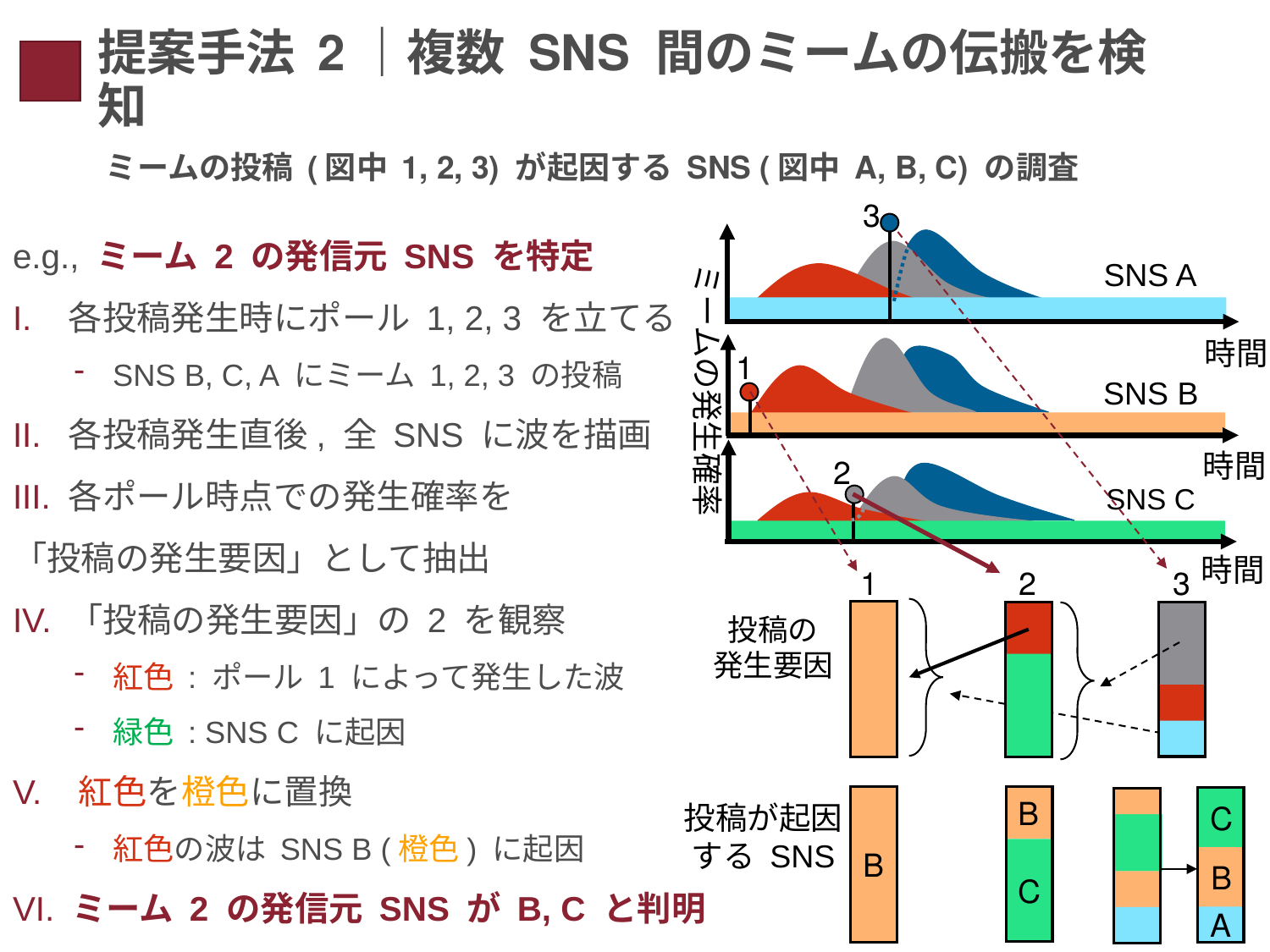

# 提案手法 2｜複数 SNS 間のミームの伝搬を検知
ミームの投稿 (図中 1, 2, 3) が起因する SNS (図中 A, B, C) の調査
3
e.g., ミーム 2 の発信元 SNS を特定
I.   各投稿発生時にポール 1, 2, 3 を立てる
SNS B, C, A にミーム 1, 2, 3 の投稿
II.  各投稿発生直後, 全 SNS に波を描画
III. 各ポール時点での発生確率を
「投稿の発生要因」として抽出
IV. 「投稿の発生要因」の 2 を観察
紅色 : ポール 1 によって発生した波
緑色 : SNS C に起因
V.   紅色を橙色に置換
紅色の波は SNS B (橙色) に起因
VI. ミーム 2 の発信元 SNS が B, C と判明

SNS A
ミームの発生確率

時間

1

SNS B

時間

2

SNS C

時間
1
2
3

投稿の
発生要因

B

B

C

投稿が起因する SNS

C
B

A